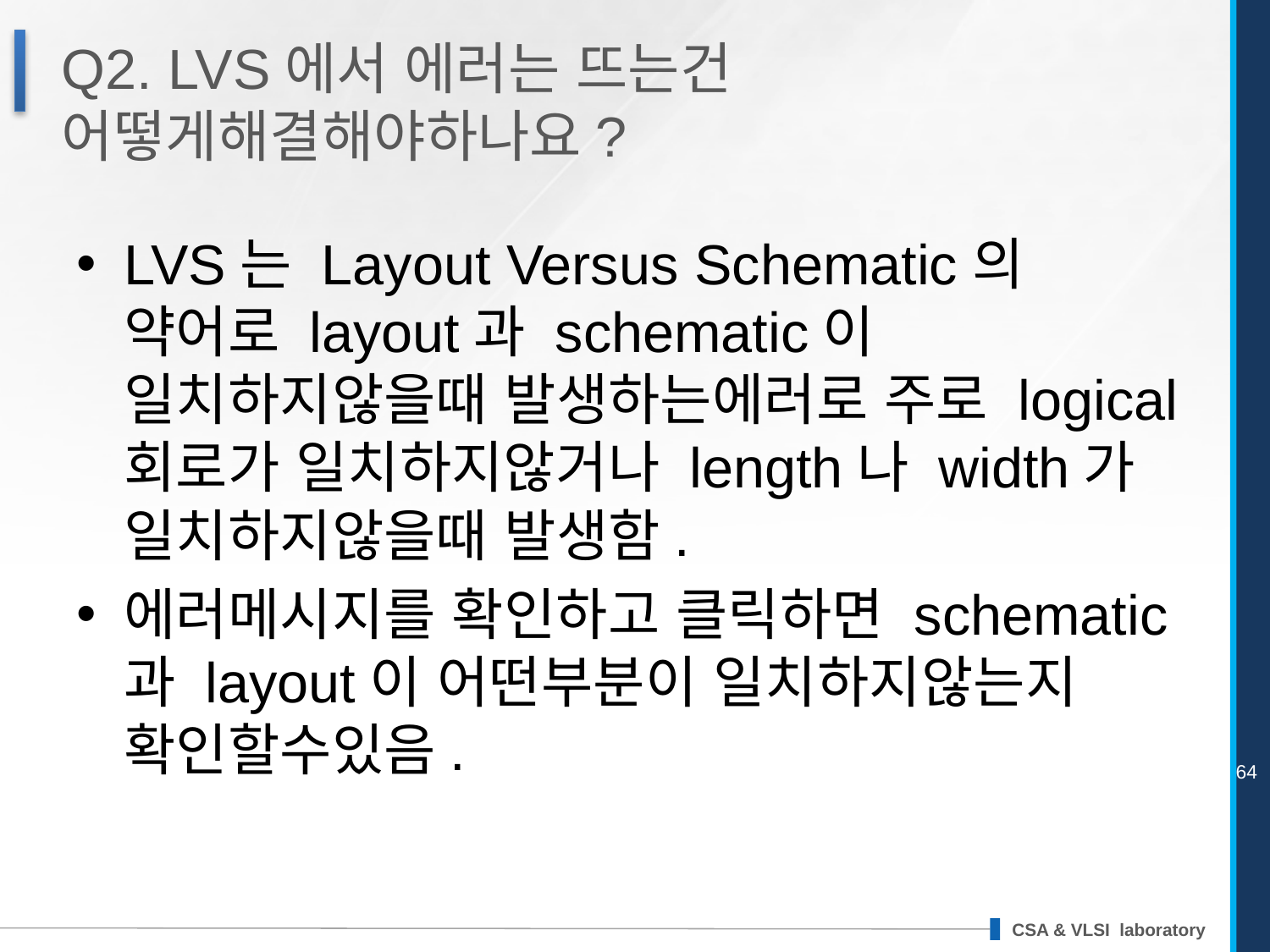

# Q2. LVS에서 에러는 뜨는건 어떻게해결해야하나요?
LVS는 Layout Versus Schematic의 약어로 layout과 schematic이 일치하지않을때 발생하는에러로 주로 logical 회로가 일치하지않거나 length나 width가 일치하지않을때 발생함.
에러메시지를 확인하고 클릭하면 schematic과 layout이 어떤부분이 일치하지않는지 확인할수있음.

64